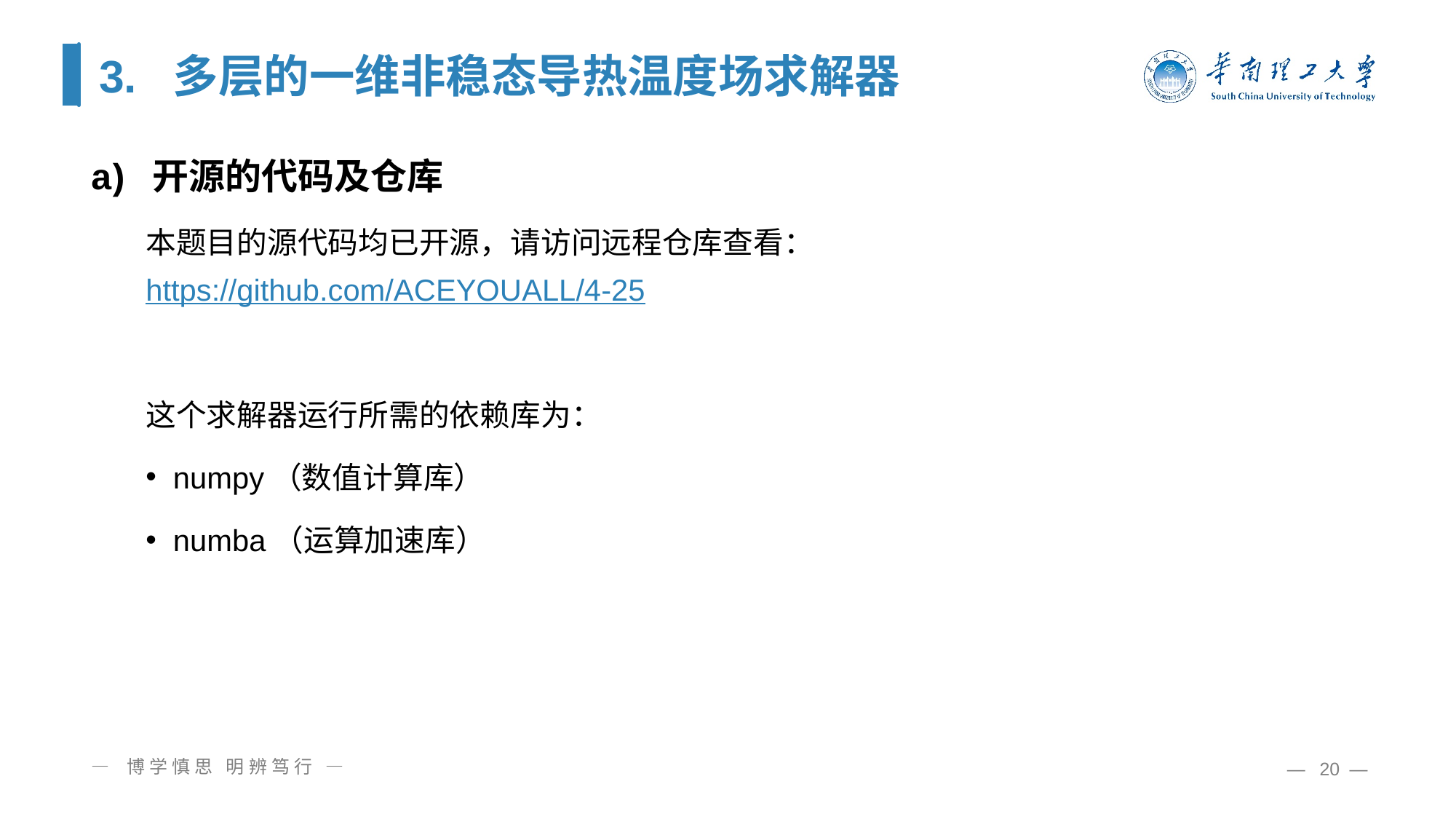

# 3.  多层的一维非稳态导热温度场求解器
开源的代码及仓库
本题目的源代码均已开源，请访问远程仓库查看：
https://github.com/ACEYOUALL/4-25

这个求解器运行所需的依赖库为：
numpy（数值计算库）
numba（运算加速库）
— 博学慎思 明辨笃行 —
— 20 —